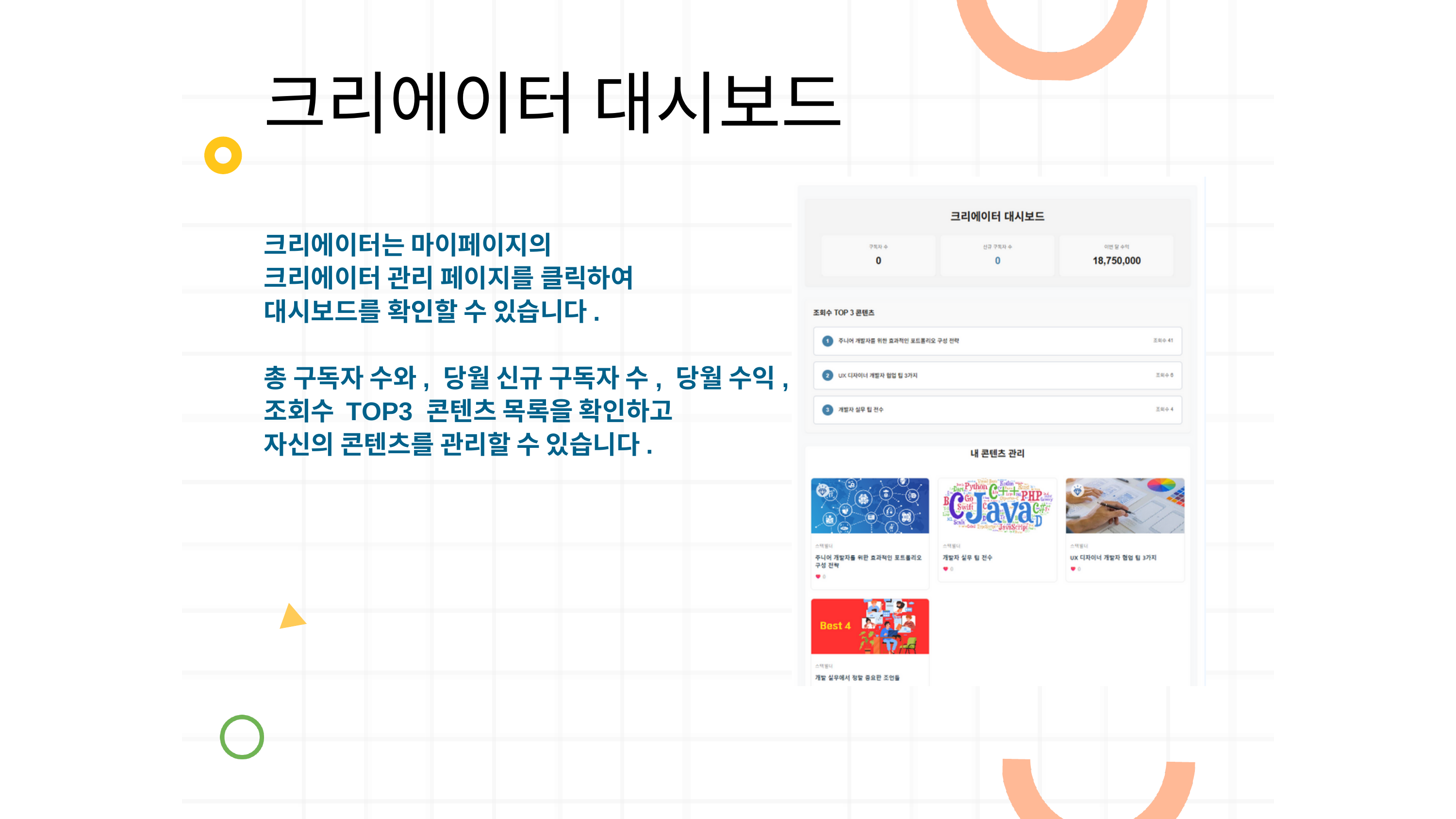

크리에이터 대시보드

크리에이터는 마이페이지의
크리에이터 관리 페이지를 클릭하여
대시보드를 확인할 수 있습니다.

총 구독자 수와, 당월 신규 구독자 수, 당월 수익,
조회수 TOP3 콘텐츠 목록을 확인하고
자신의 콘텐츠를 관리할 수 있습니다.